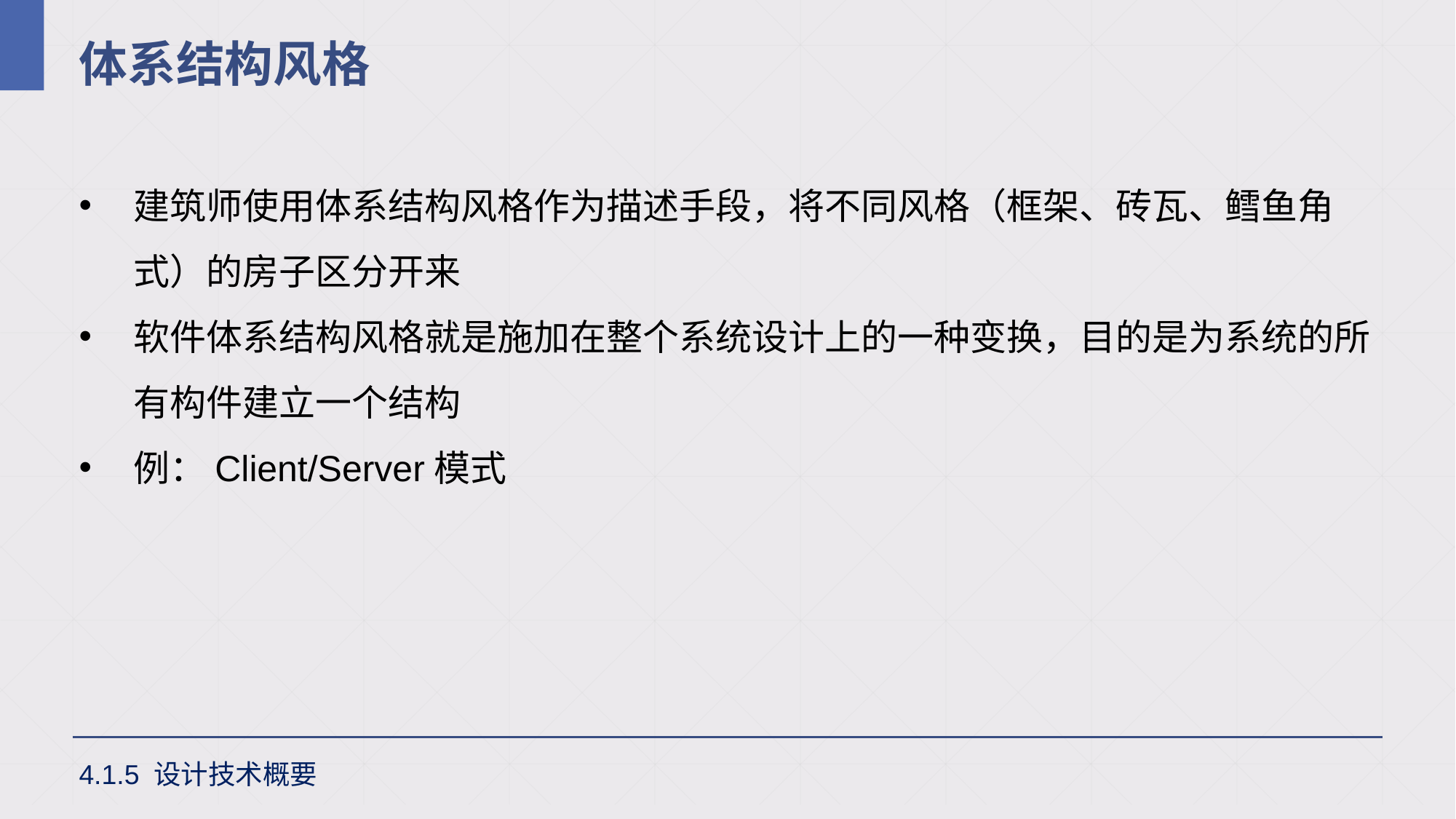

# 体系结构风格
建筑师使用体系结构风格作为描述手段，将不同风格（框架、砖瓦、鳕鱼角式）的房子区分开来
软件体系结构风格就是施加在整个系统设计上的一种变换，目的是为系统的所有构件建立一个结构
例：Client/Server模式
4.1.5 设计技术概要